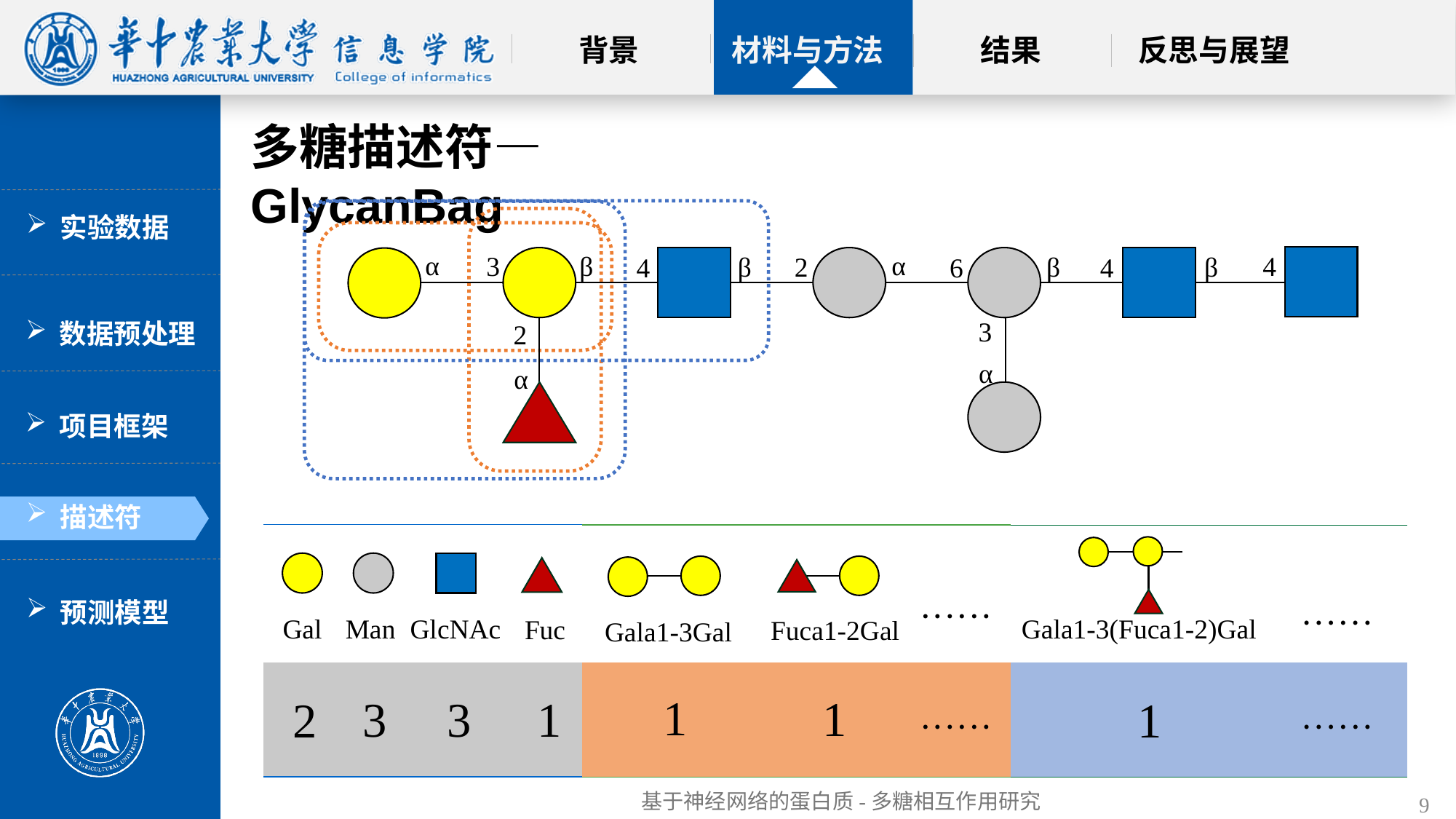

多糖描述符—GlycanBag

α
α
4
3
β
β
2
β
β
4
4
6

3
2
α
α

实验数据
数据预处理
项目框架
描述符

|  |
| --- |
|  |
|  |
| --- |
|  |
|  |
| --- |
|  |

······
预测模型
······
GlcNAc
Gala1-3(Fuca1-2)Gal
Gal
Man
Fuc
Fuca1-2Gal
Gala1-3Gal
1
1
3
3
1
1
2
······
······
基于神经网络的蛋白质-多糖相互作用研究
9